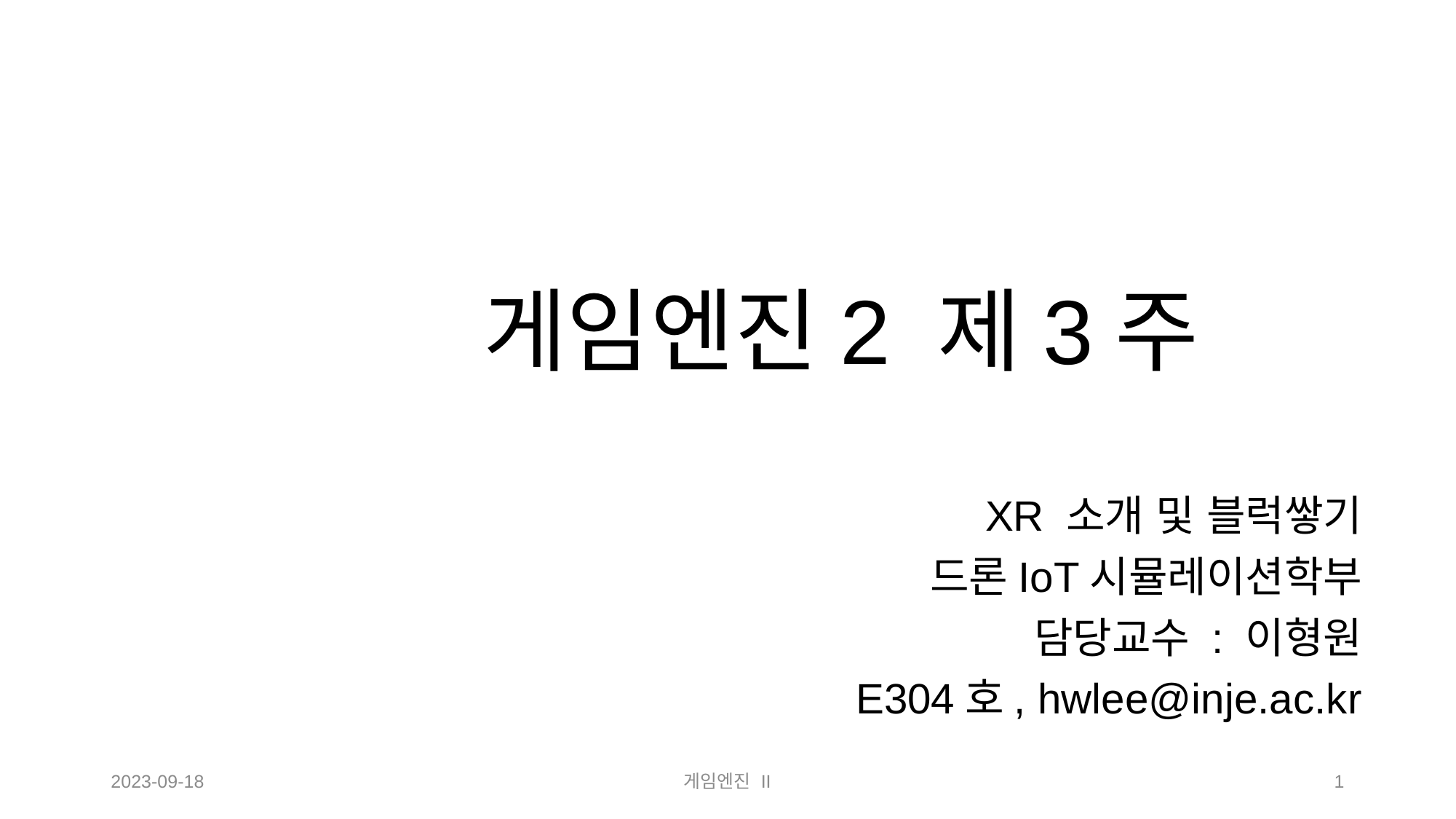

# 게임엔진2 제3주
XR 소개 및 블럭쌓기
드론IoT시뮬레이션학부
담당교수 : 이형원
E304호, hwlee@inje.ac.kr
2023-09-18
게임엔진 II
1